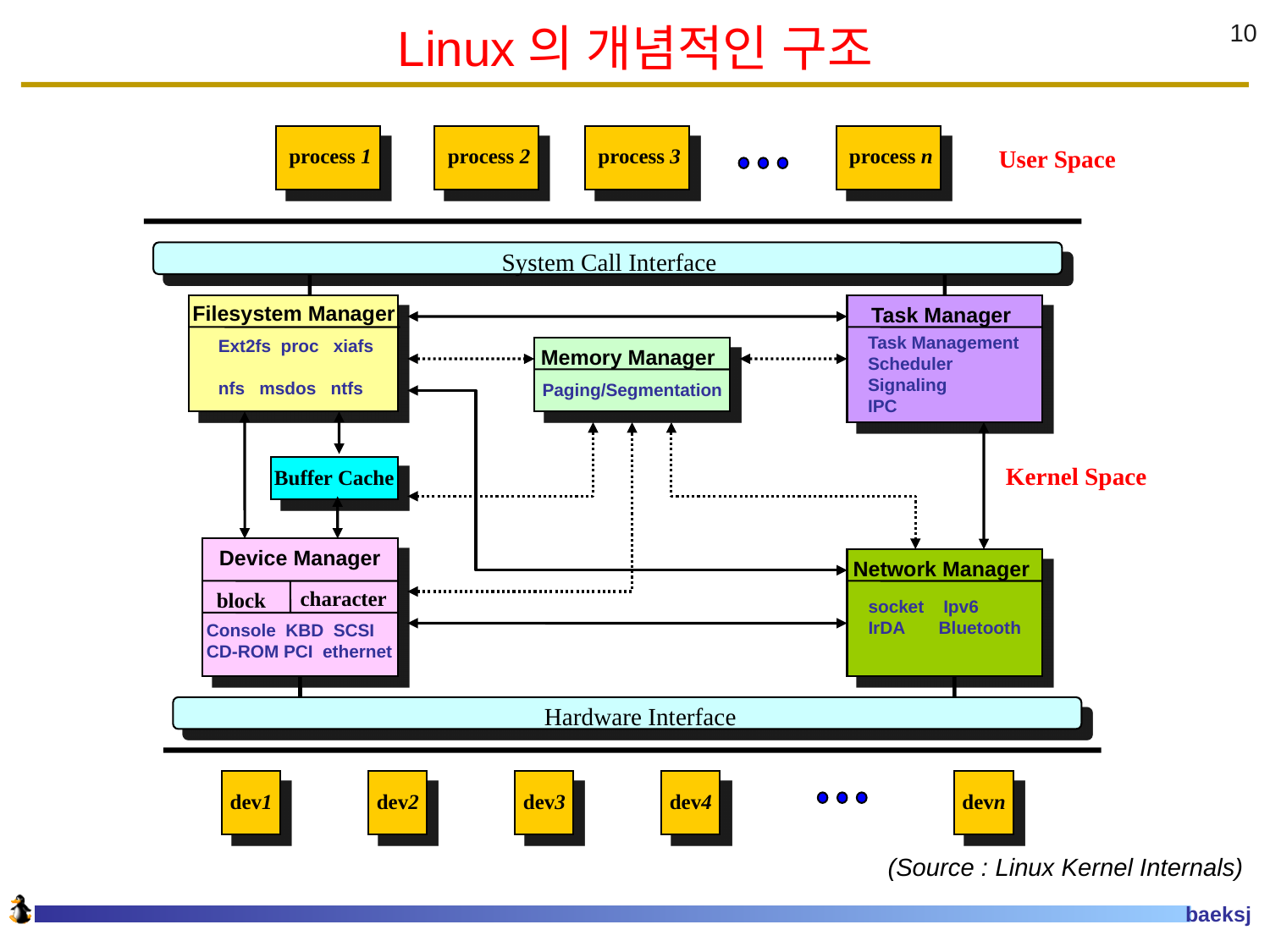

# Linux의 개념적인 구조
10

process 1
process 2
process 3
process n
User Space

System Call Interface

Filesystem Manager

Task Manager

Task Management
Scheduler
Signaling
IPC

Ext2fs  proc   xiafs

nfs   msdos   ntfs
Memory Manager

Paging/Segmentation

Kernel Space

Buffer Cache

Device Manager
Network Manager

character

block

socket    Ipv6
IrDA       Bluetooth
Console  KBD  SCSI
CD-ROM PCI  ethernet

Hardware Interface

dev1
dev2
dev3
dev4
devn

(Source : Linux Kernel Internals)